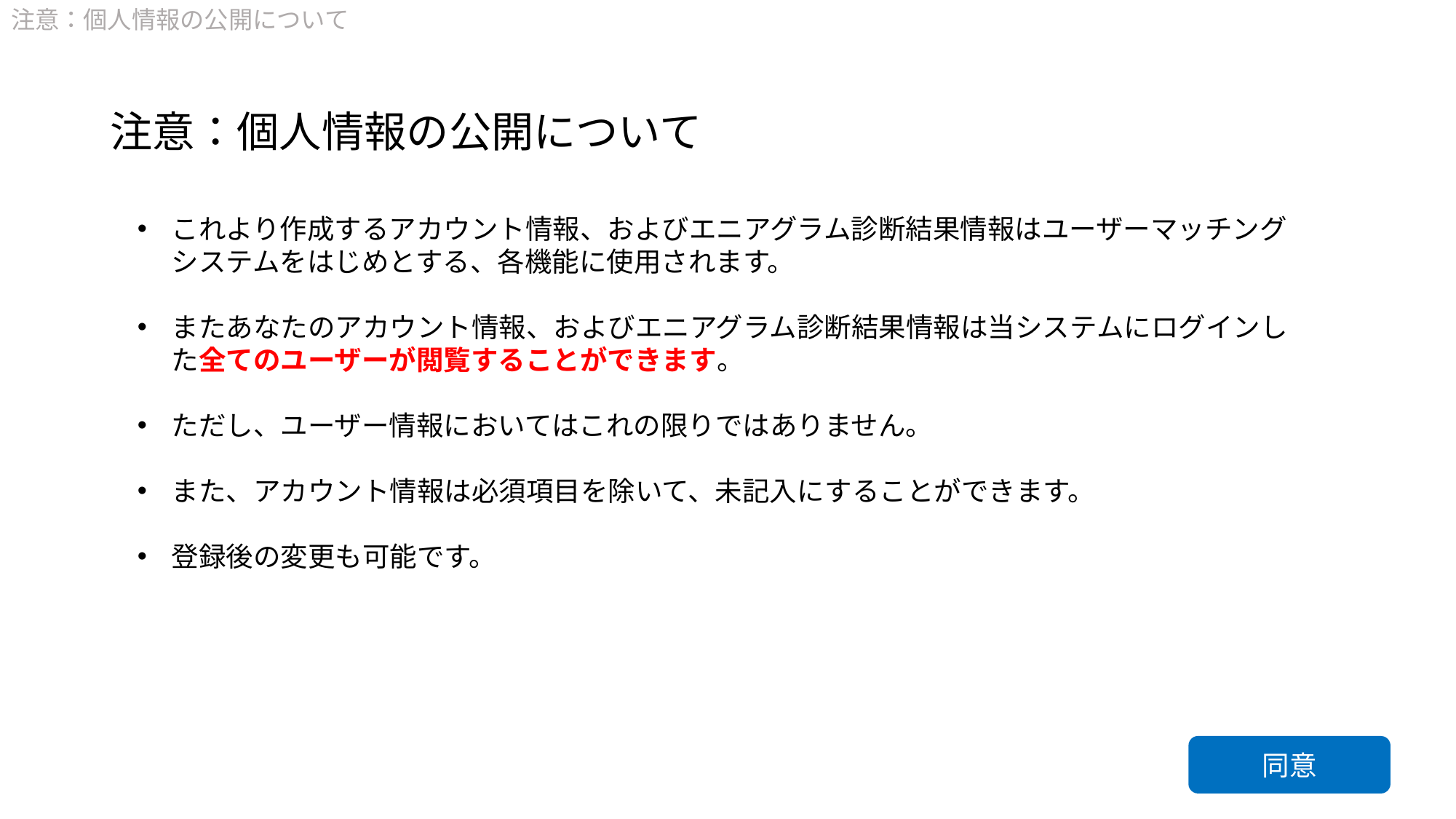

注意：個人情報の公開について
注意：個人情報の公開について
これより作成するアカウント情報、およびエニアグラム診断結果情報はユーザーマッチングシステムをはじめとする、各機能に使用されます。

またあなたのアカウント情報、およびエニアグラム診断結果情報は当システムにログインした全てのユーザーが閲覧することができます。

ただし、ユーザー情報においてはこれの限りではありません。

また、アカウント情報は必須項目を除いて、未記入にすることができます。

登録後の変更も可能です。
同意